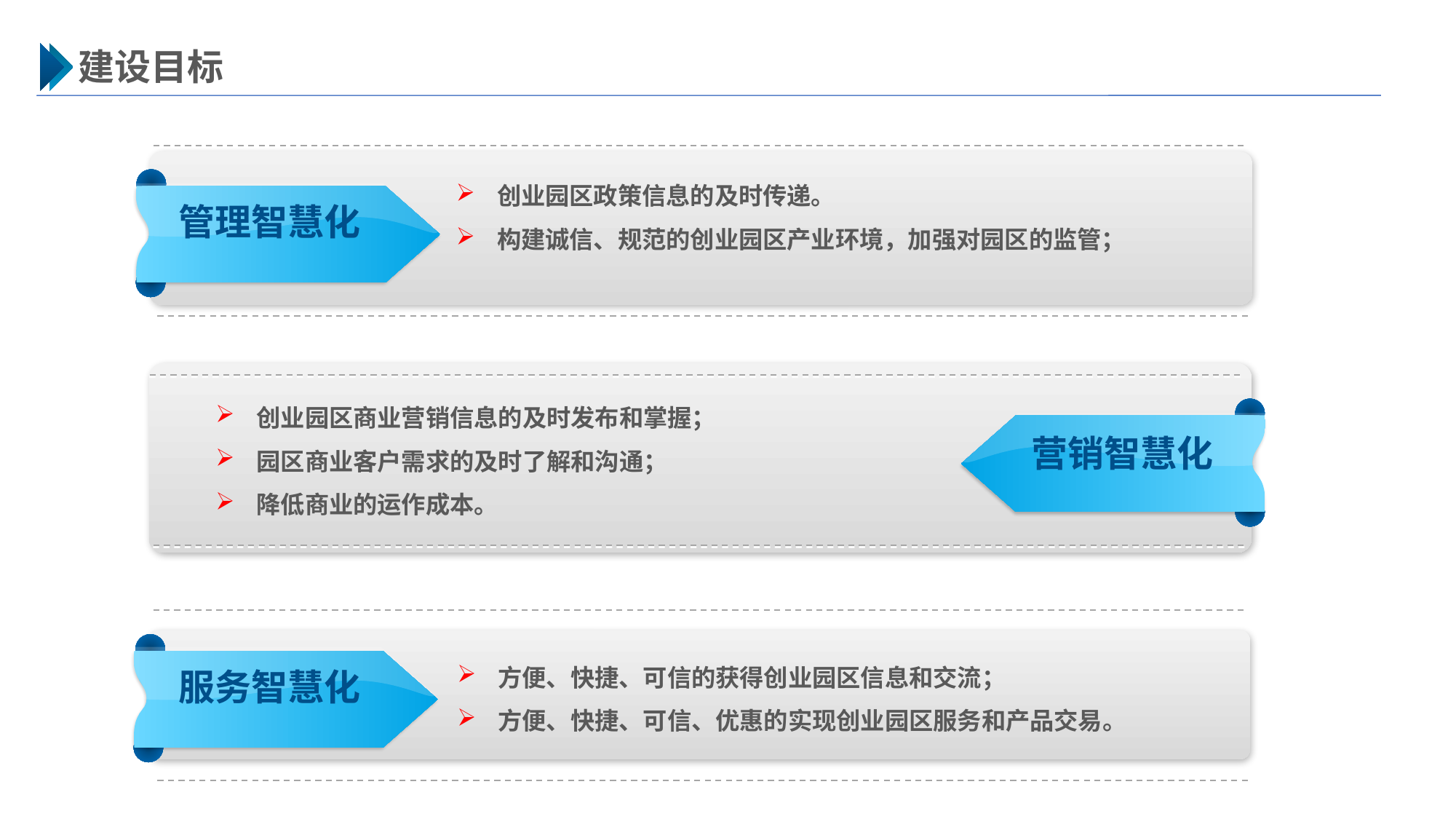

建设目标

创业园区政策信息的及时传递。
构建诚信、规范的创业园区产业环境，加强对园区的监管；

管理智慧化

创业园区商业营销信息的及时发布和掌握；
园区商业客户需求的及时了解和沟通；
降低商业的运作成本。

营销智慧化

服务智慧化

方便、快捷、可信的获得创业园区信息和交流；
方便、快捷、可信、优惠的实现创业园区服务和产品交易。